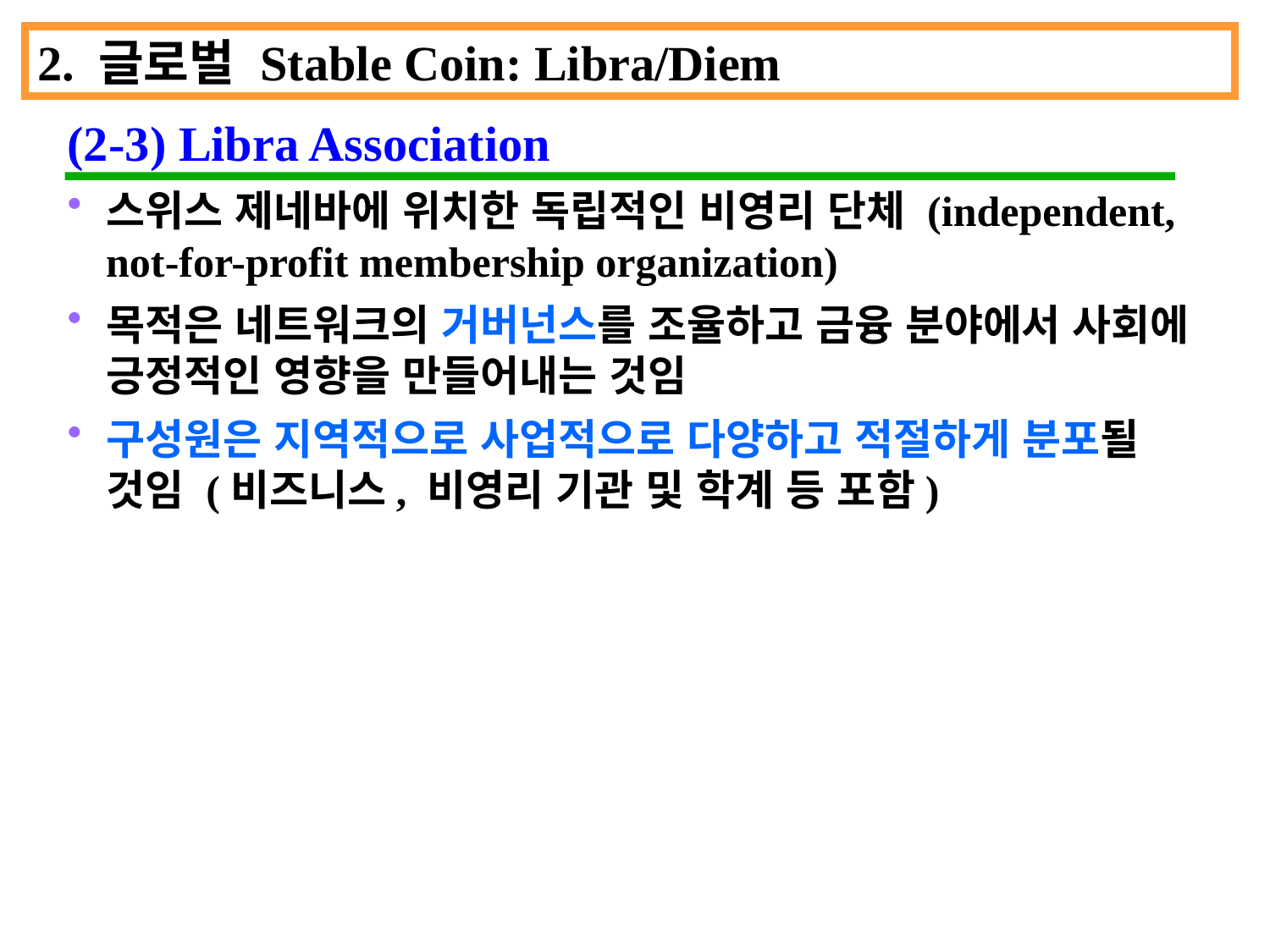

2. 글로벌 Stable Coin: Libra/Diem
(2-3) Libra Association
스위스 제네바에 위치한 독립적인 비영리 단체 (independent, not-for-profit membership organization)
목적은 네트워크의 거버넌스를 조율하고 금융 분야에서 사회에 긍정적인 영향을 만들어내는 것임
구성원은 지역적으로 사업적으로 다양하고 적절하게 분포될 것임 (비즈니스, 비영리 기관 및 학계 등 포함)